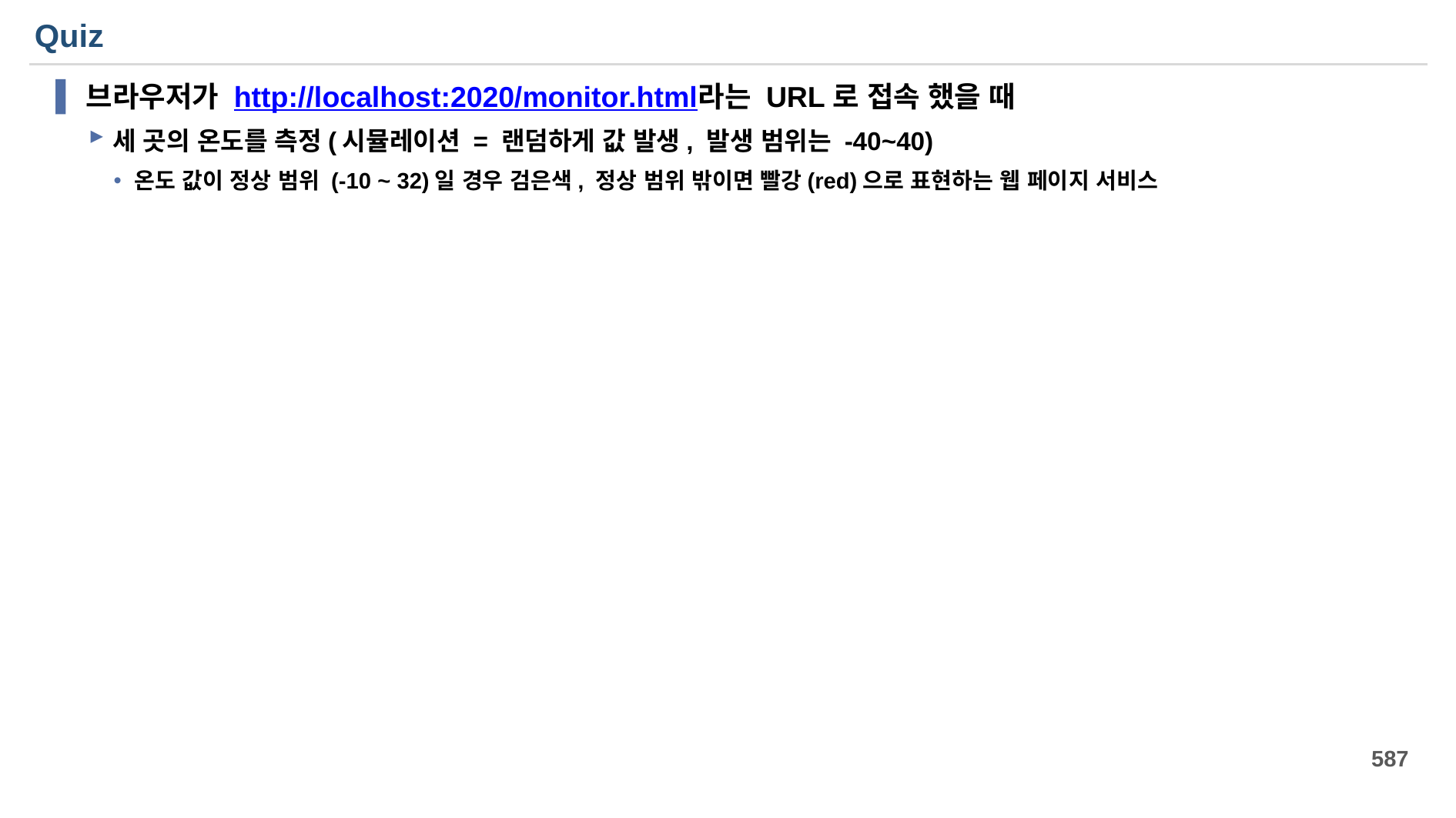

# Quiz
브라우저가 http://localhost:2020/monitor.html라는 URL로 접속 했을 때
세 곳의 온도를 측정(시뮬레이션 = 랜덤하게 값 발생, 발생 범위는 -40~40)
온도 값이 정상 범위 (-10 ~ 32)일 경우 검은색, 정상 범위 밖이면 빨강(red)으로 표현하는 웹 페이지 서비스
587